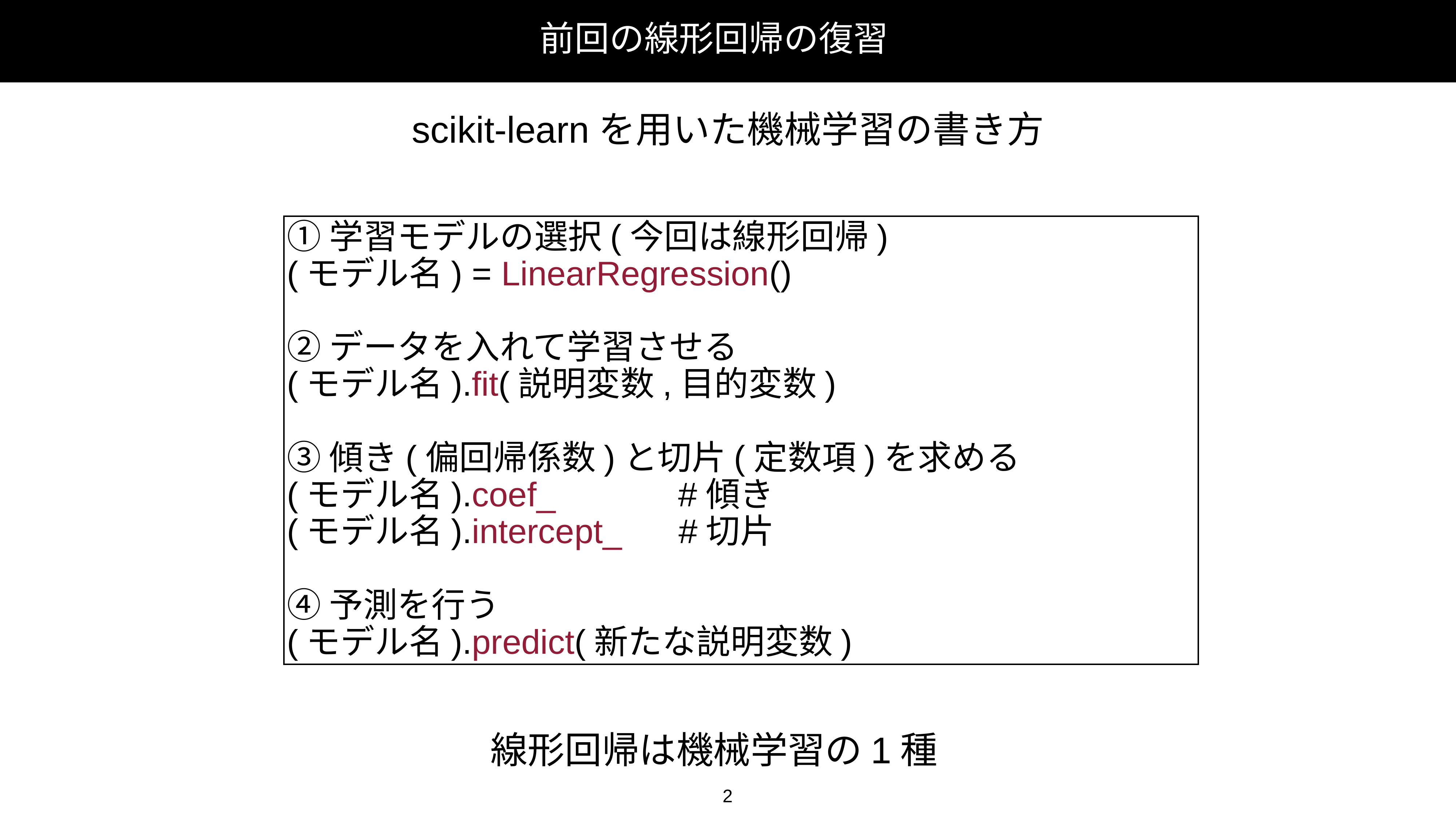

前回の線形回帰の復習
scikit-learnを用いた機械学習の書き方
①学習モデルの選択(今回は線形回帰)
(モデル名) = LinearRegression()

②データを入れて学習させる
(モデル名).fit(説明変数,目的変数)

③傾き(偏回帰係数)と切片(定数項)を求める
(モデル名).coef_             #傾き
(モデル名).intercept_      #切片

④予測を行う
(モデル名).predict(新たな説明変数)
線形回帰は機械学習の1種
2